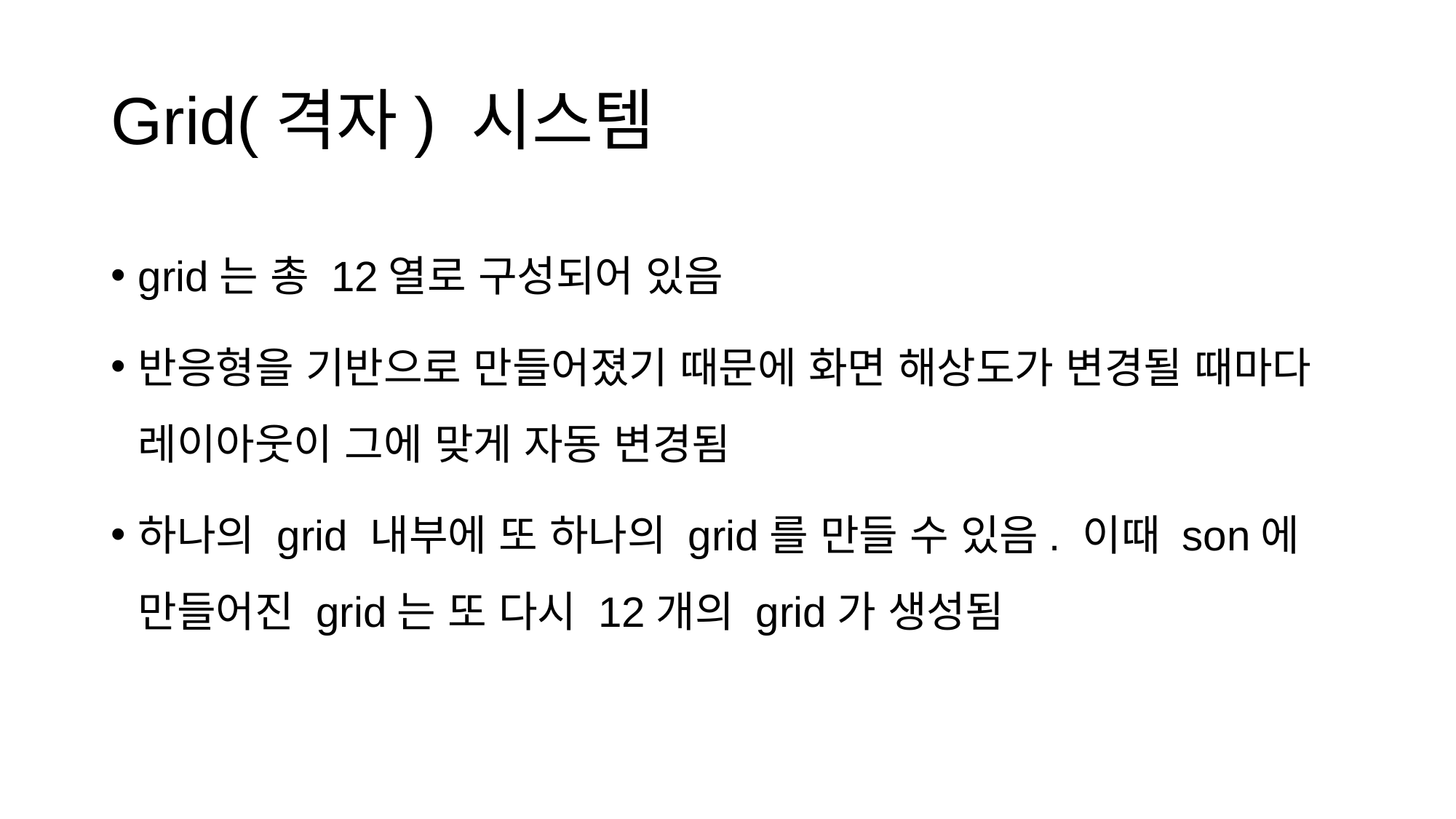

# Grid(격자) 시스템
grid는 총 12열로 구성되어 있음
반응형을 기반으로 만들어졌기 때문에 화면 해상도가 변경될 때마다 레이아웃이 그에 맞게 자동 변경됨
하나의 grid 내부에 또 하나의 grid를 만들 수 있음. 이때 son에 만들어진 grid는 또 다시 12개의 grid가 생성됨